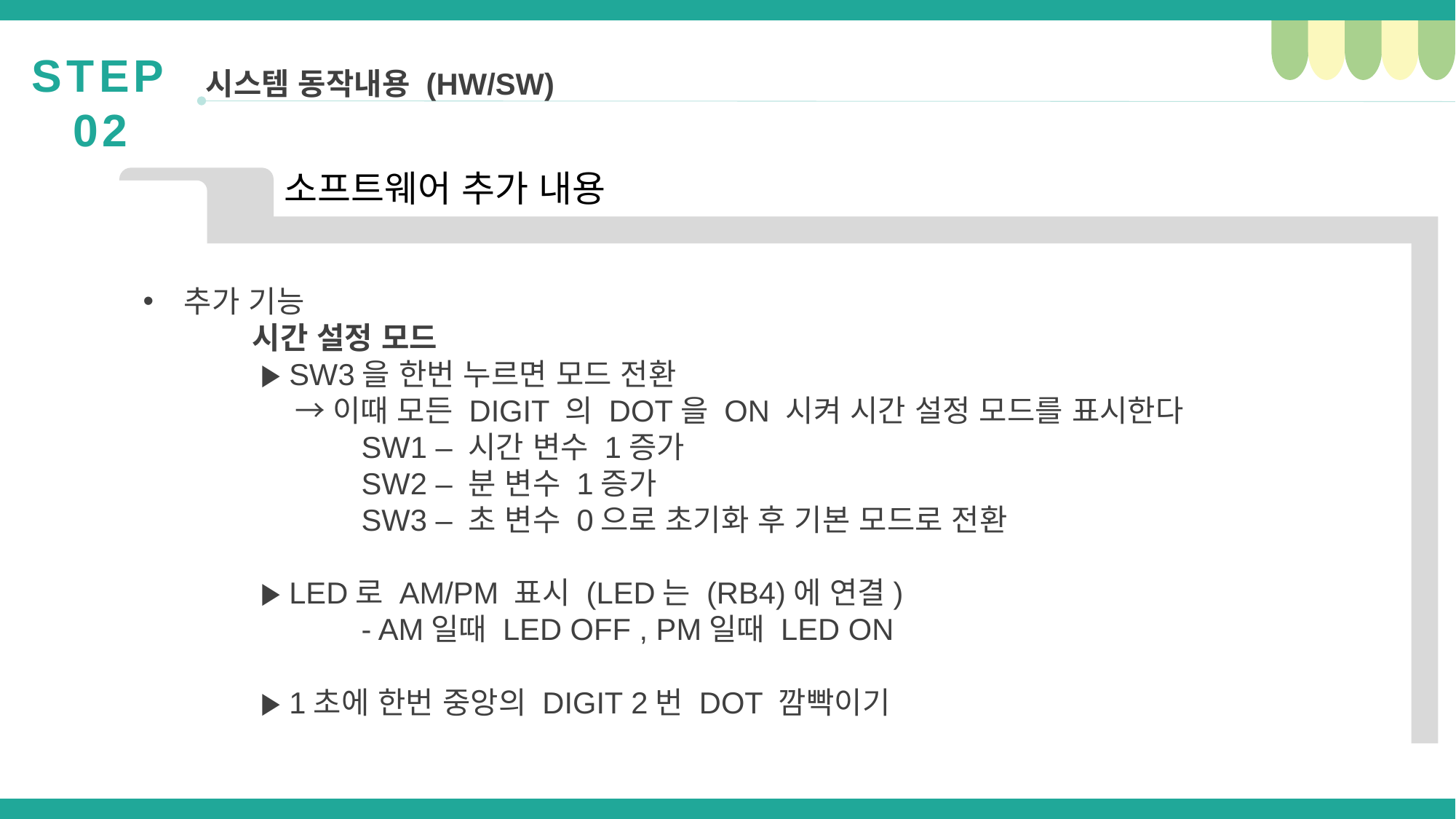

STEP 02
시스템 동작내용 (HW/SW)
소프트웨어 추가 내용

추가 기능
 	시간 설정 모드
	 ▶ SW3을 한번 누르면 모드 전환
	     →이때 모든 DIGIT 의 DOT을 ON 시켜 시간 설정 모드를 표시한다
		SW1 – 시간 변수 1증가
		SW2 – 분 변수 1증가
		SW3 – 초 변수 0으로 초기화 후 기본 모드로 전환

	 ▶ LED로 AM/PM 표시 (LED는 (RB4)에 연결)
		- AM일때 LED OFF , PM일때 LED ON

	 ▶ 1초에 한번 중앙의 DIGIT 2번 DOT 깜빡이기